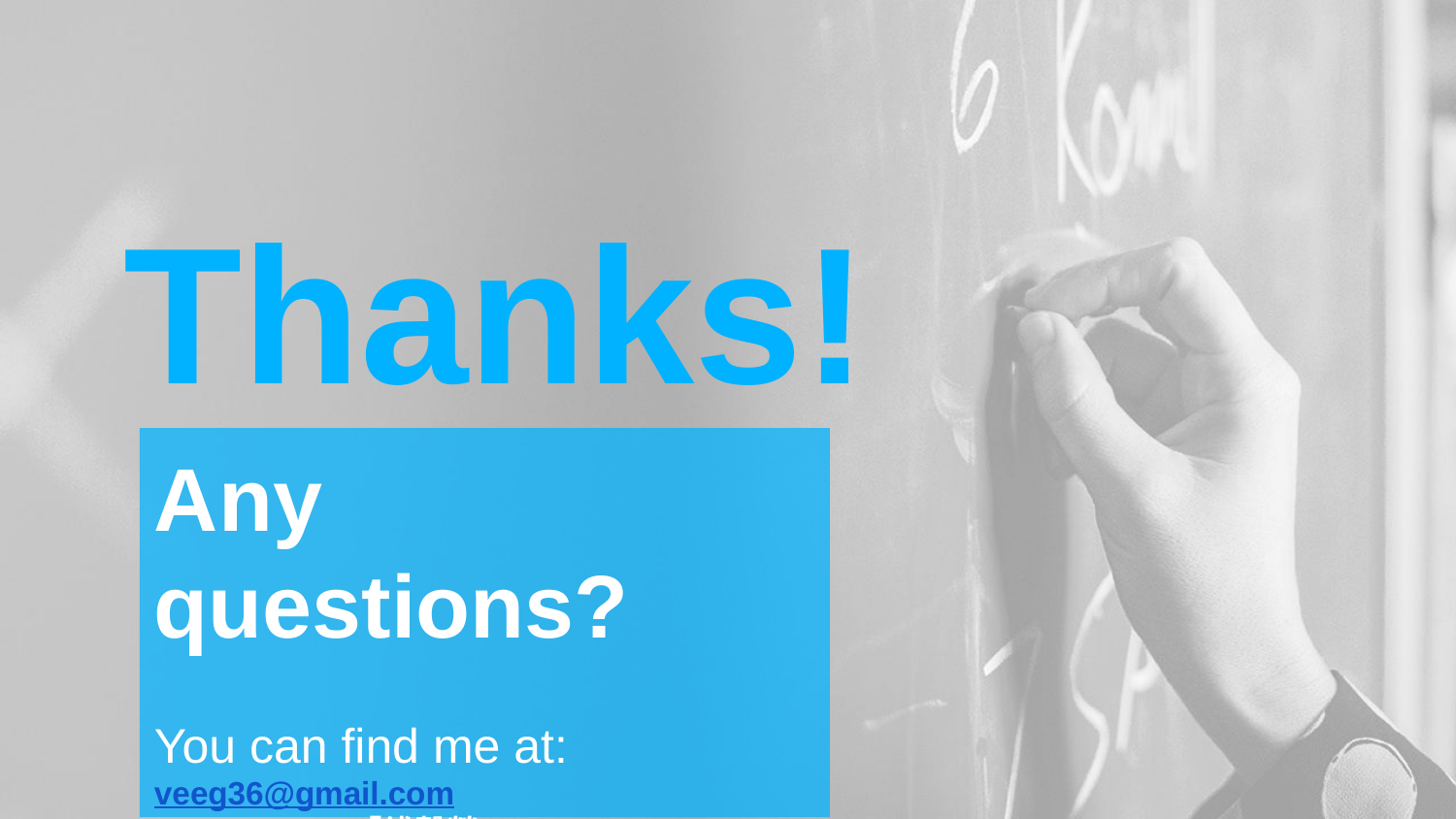

Thanks!
Any questions?

You can find me at:
veeg36@gmail.com
Or facebook「傅馨瑩」